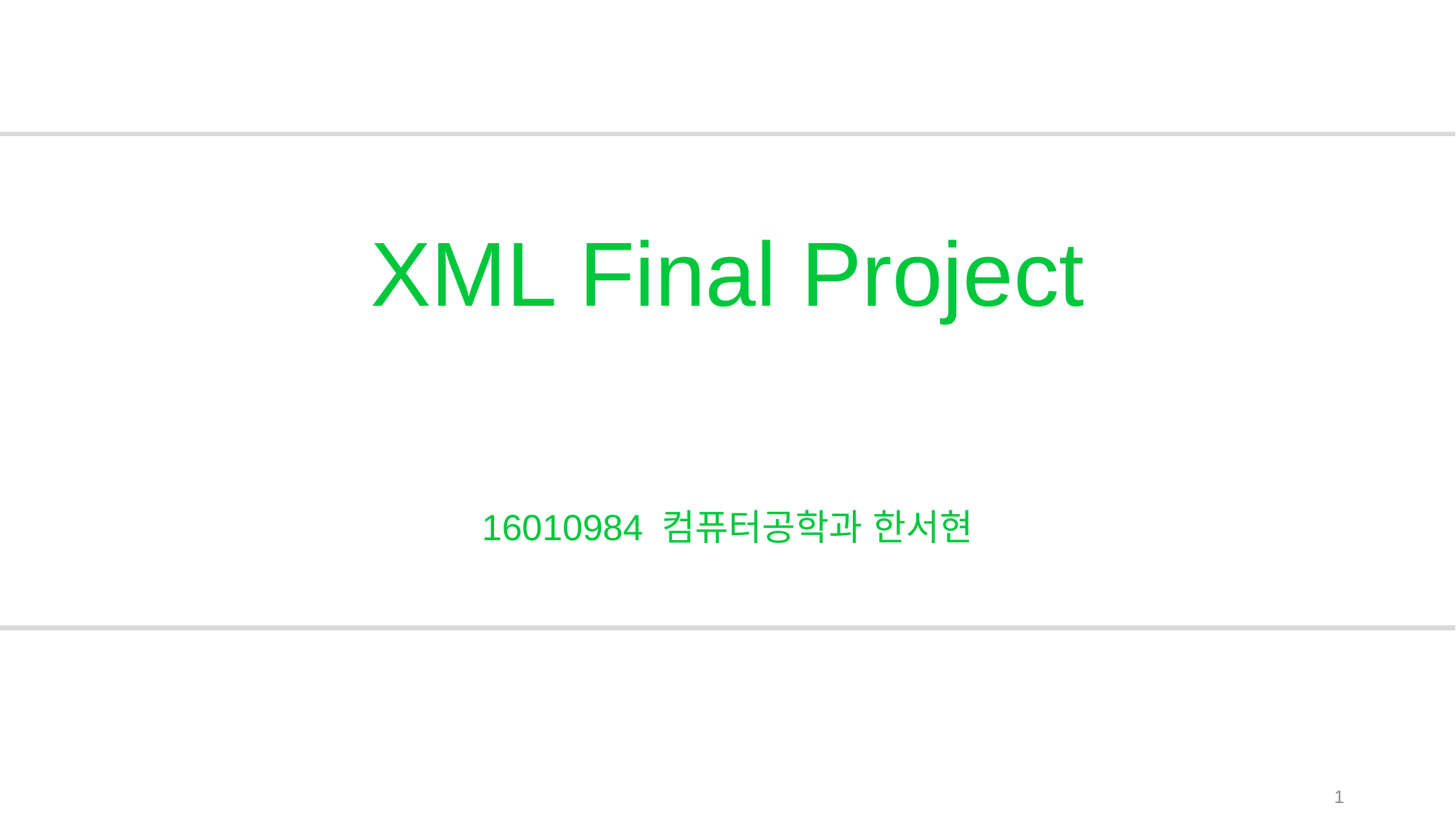

# XML Final Project
16010984 컴퓨터공학과 한서현
1